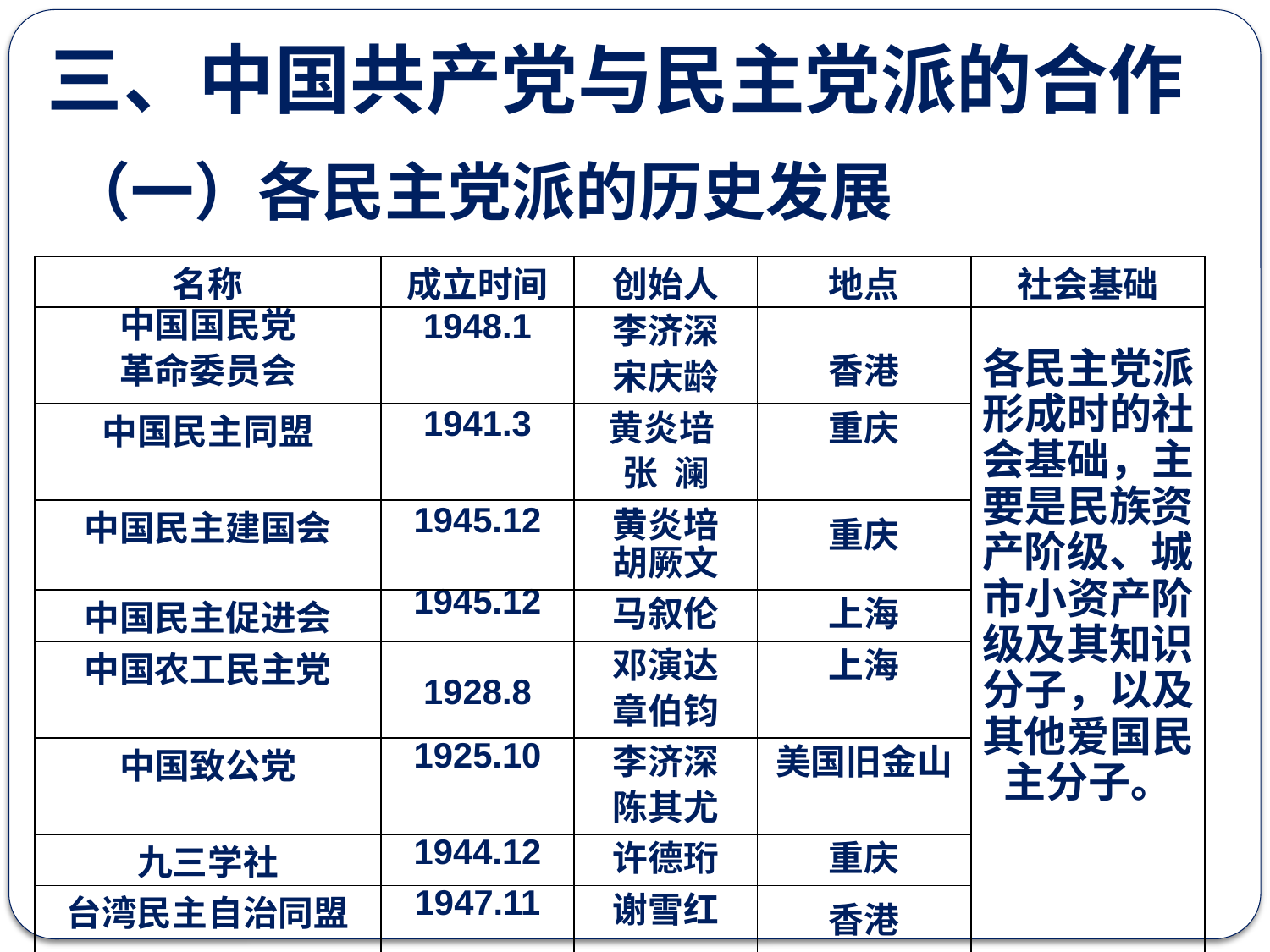

三、中国共产党与民主党派的合作
（一）各民主党派的历史发展
| 名称 | 成立时间 | 创始人 | 地点 | 社会基础 |
| --- | --- | --- | --- | --- |
| 中国国民党 革命委员会 | 1948.1 | 李济深 宋庆龄 | 香港 | 各民主党派形成时的社会基础，主要是民族资产阶级、城市小资产阶级及其知识分子，以及其他爱国民主分子。 |
| 中国民主同盟 | 1941.3 | 黄炎培 张 澜 | 重庆 |  |
| 中国民主建国会 | 1945.12 | 黄炎培 胡厥文 | 重庆 |  |
| 中国民主促进会 | 1945.12 | 马叙伦 | 上海 |  |
| 中国农工民主党 | 1928.8 | 邓演达 章伯钧 | 上海 |  |
| 中国致公党 | 1925.10 | 李济深 陈其尤 | 美国旧金山 |  |
| 九三学社 | 1944.12 | 许德珩 | 重庆 |  |
| 台湾民主自治同盟 | 1947.11 | 谢雪红 | 香港 |  |